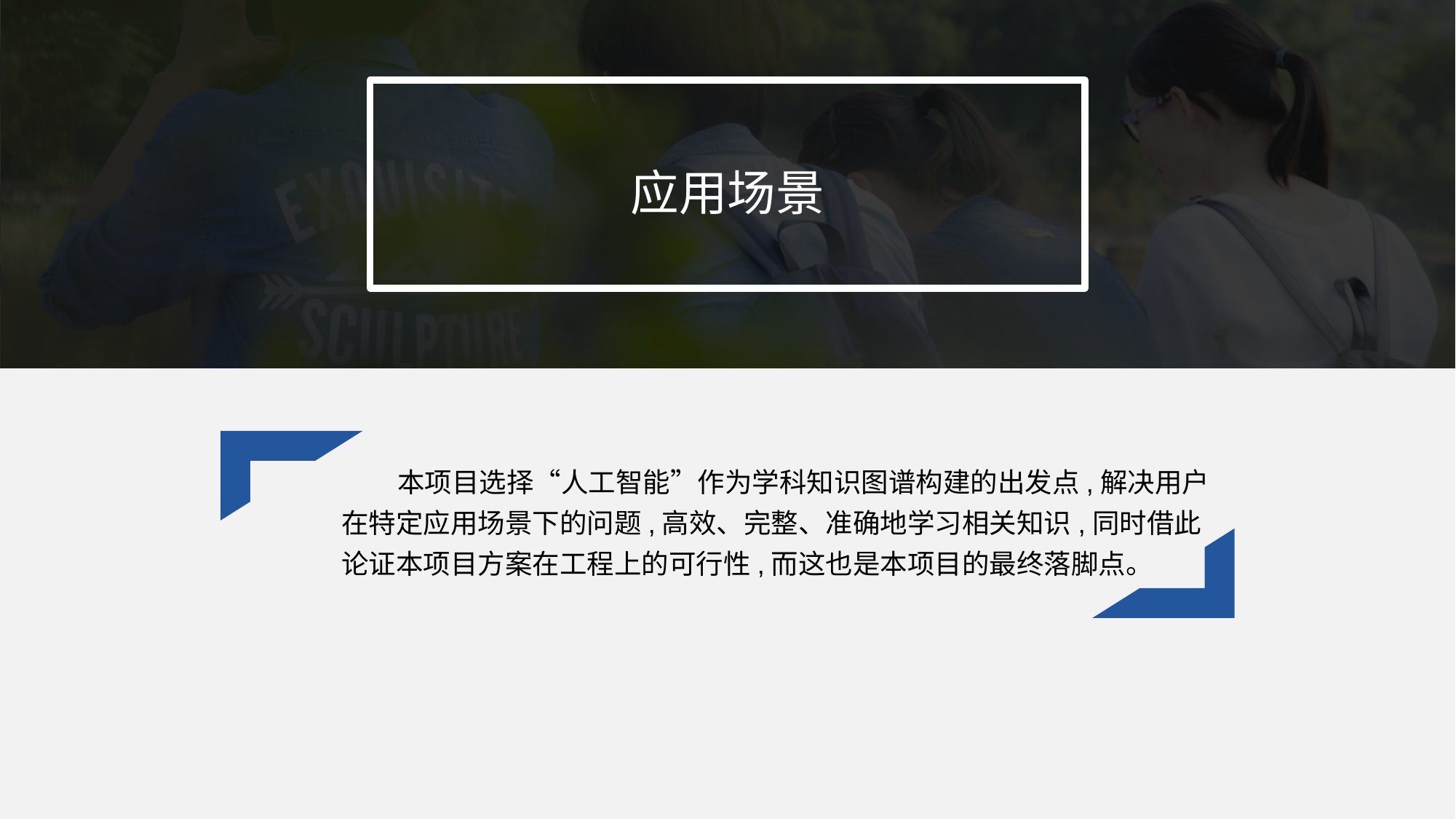

应用场景

        本项目选择“人工智能”作为学科知识图谱构建的出发点,解决用户在特定应用场景下的问题,高效、完整、准确地学习相关知识,同时借此论证本项目方案在工程上的可行性,而这也是本项目的最终落脚点。